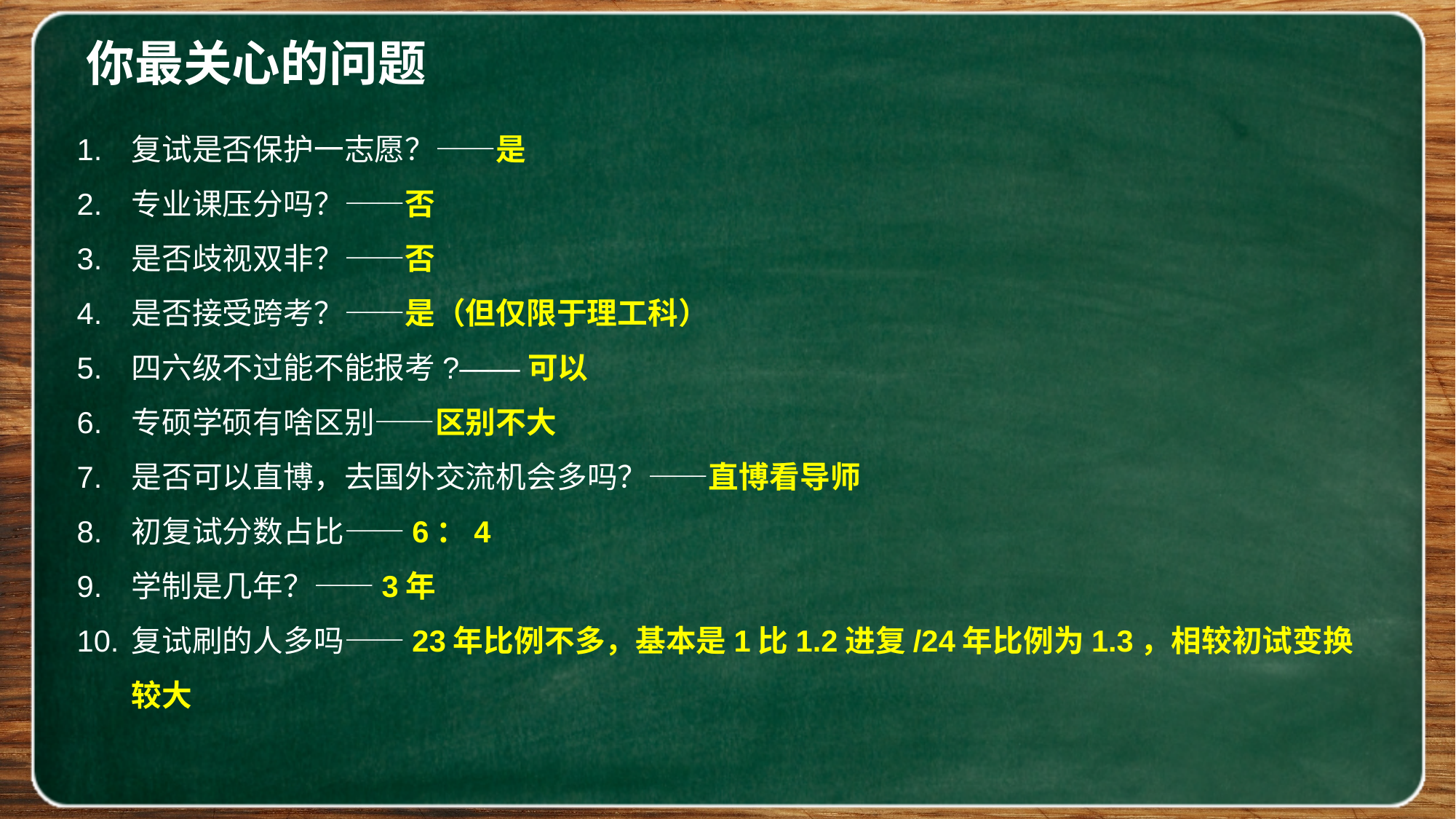

你最关心的问题
复试是否保护一志愿？——是
专业课压分吗？——否
是否歧视双非？——否
是否接受跨考？——是（但仅限于理工科）
四六级不过能不能报考?——可以
专硕学硕有啥区别——区别不大
是否可以直博，去国外交流机会多吗？——直博看导师
初复试分数占比——6：4
学制是几年？——3年
复试刷的人多吗——23年比例不多，基本是1比1.2进复/24年比例为1.3，相较初试变换较大